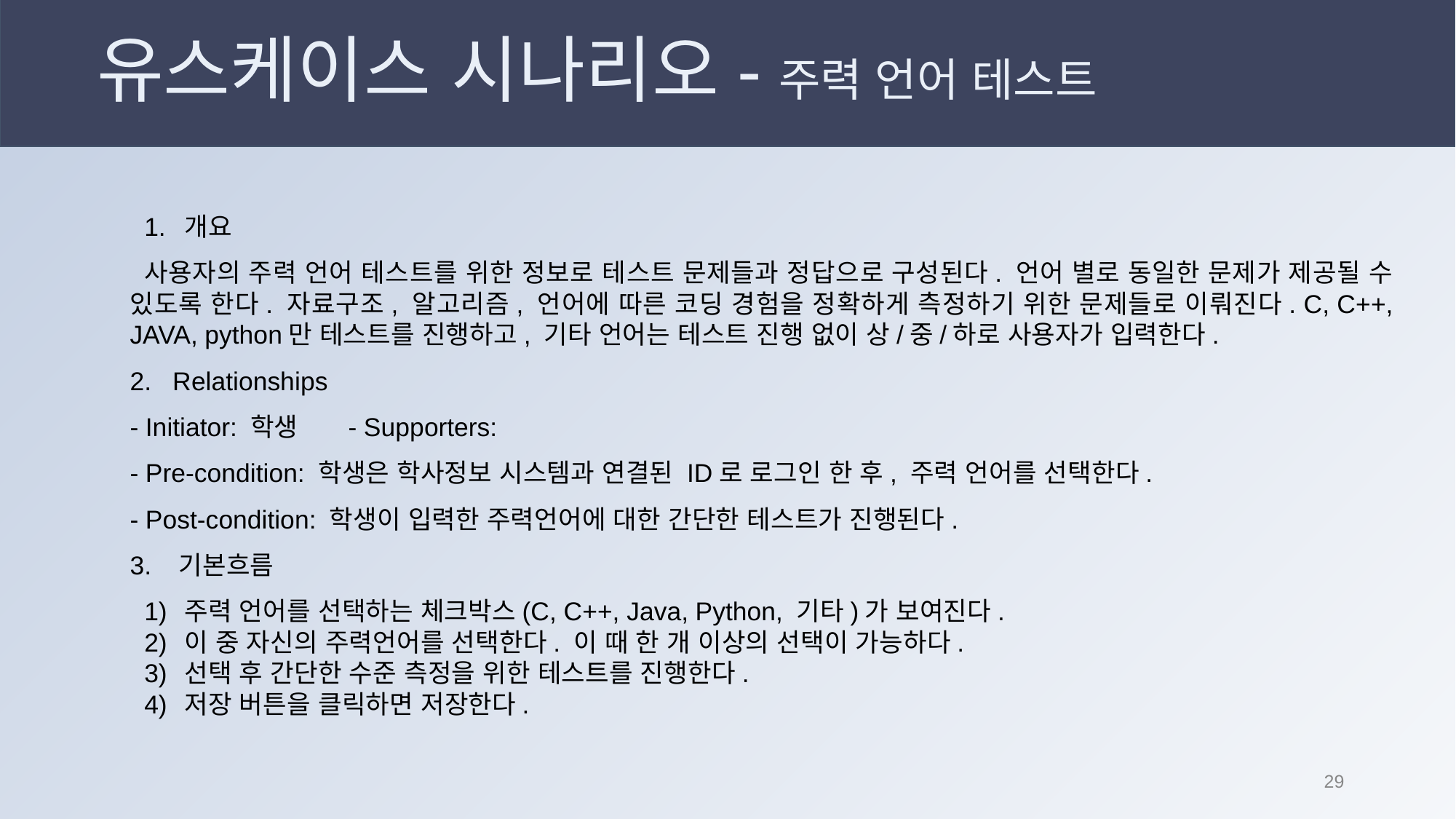

# 유스케이스 시나리오-주력 언어 테스트

개요
 사용자의 주력 언어 테스트를 위한 정보로 테스트 문제들과 정답으로 구성된다. 언어 별로 동일한 문제가 제공될 수 있도록 한다. 자료구조, 알고리즘, 언어에 따른 코딩 경험을 정확하게 측정하기 위한 문제들로 이뤄진다. C, C++, JAVA, python만 테스트를 진행하고, 기타 언어는 테스트 진행 없이 상/중/하로 사용자가 입력한다.
2.   Relationships
- Initiator: 학생	- Supporters:
- Pre-condition: 학생은 학사정보 시스템과 연결된 ID로 로그인 한 후, 주력 언어를 선택한다.
- Post-condition: 학생이 입력한 주력언어에 대한 간단한 테스트가 진행된다.
3.   기본흐름
주력 언어를 선택하는 체크박스(C, C++, Java, Python, 기타)가 보여진다.
이 중 자신의 주력언어를 선택한다. 이 때 한 개 이상의 선택이 가능하다.
선택 후 간단한 수준 측정을 위한 테스트를 진행한다.
저장 버튼을 클릭하면 저장한다.

29